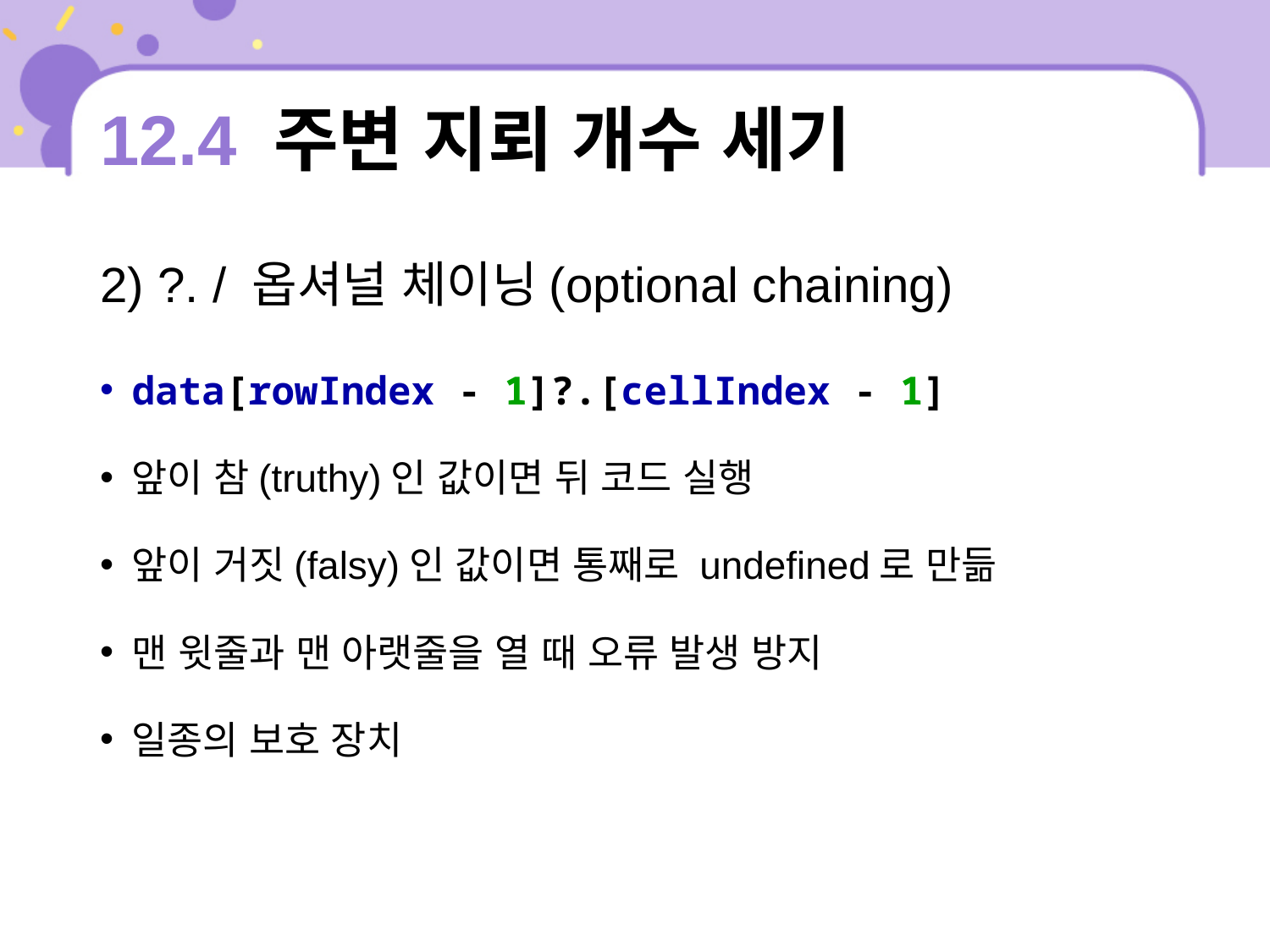

# 12.4 주변 지뢰 개수 세기
2) ?. / 옵셔널 체이닝(optional chaining)
data[rowIndex - 1]?.[cellIndex - 1]
앞이 참(truthy)인 값이면 뒤 코드 실행
앞이 거짓(falsy)인 값이면 통째로 undefined로 만듦
맨 윗줄과 맨 아랫줄을 열 때 오류 발생 방지
일종의 보호 장치